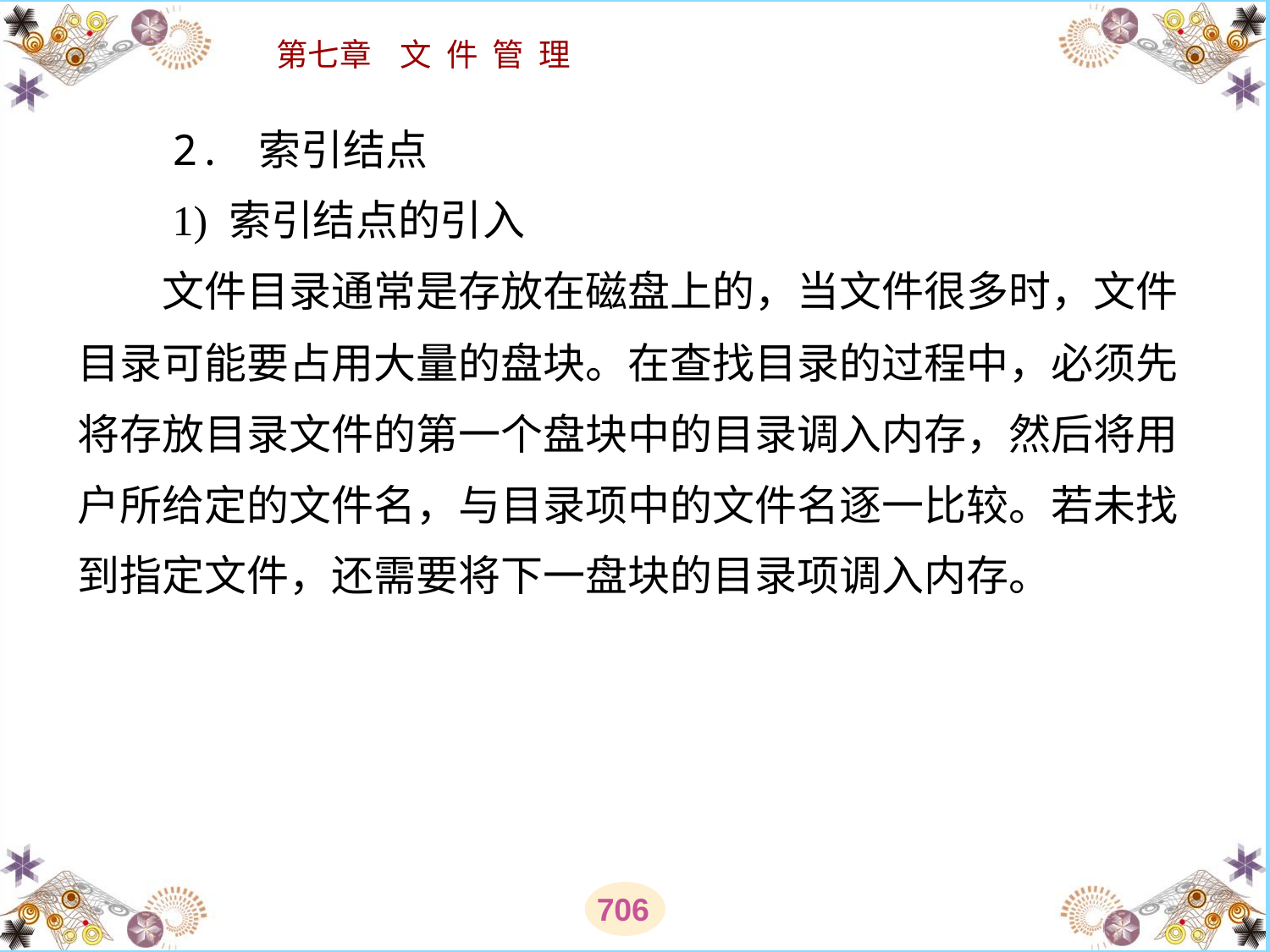

# 2. 索引结点 　　1) 索引结点的引入 　　文件目录通常是存放在磁盘上的，当文件很多时，文件目录可能要占用大量的盘块。在查找目录的过程中，必须先将存放目录文件的第一个盘块中的目录调入内存，然后将用户所给定的文件名，与目录项中的文件名逐一比较。若未找到指定文件，还需要将下一盘块的目录项调入内存。